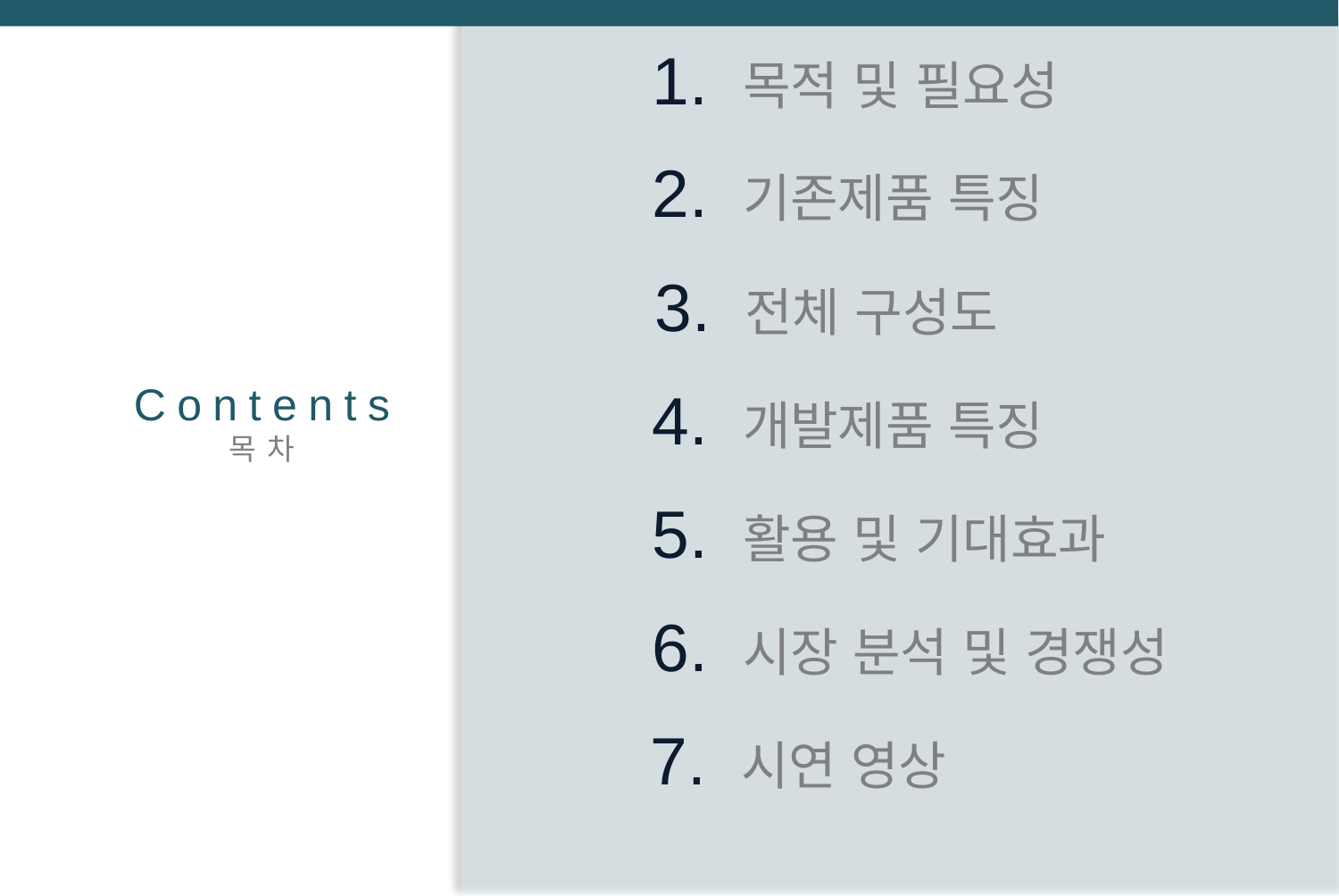

1. 목적 및 필요성
2. 기존제품 특징
3. 전체 구성도
Contents
목차
4. 개발제품 특징
5. 활용 및 기대효과
6. 시장 분석 및 경쟁성
7. 시연 영상